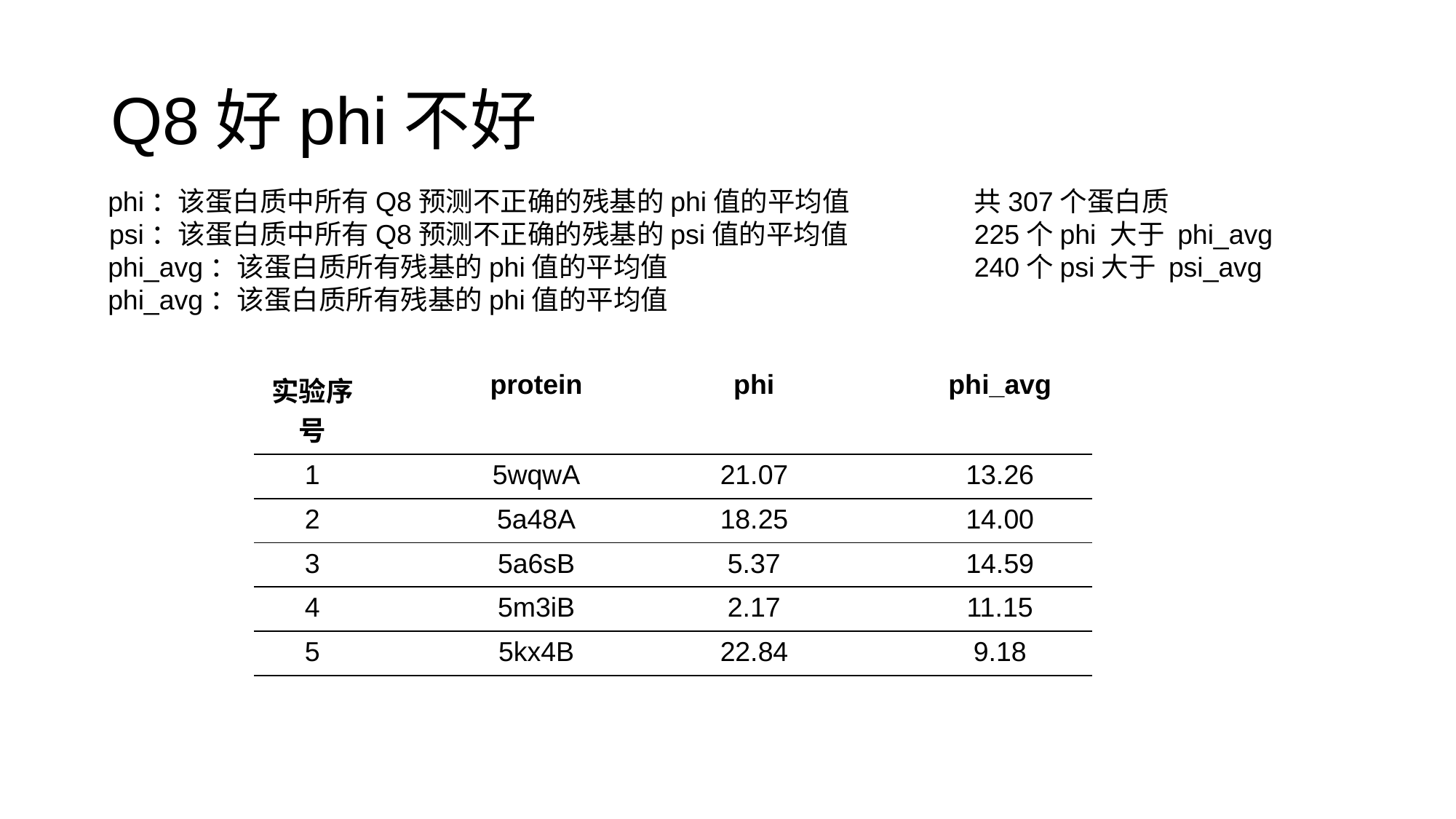

# Q8好phi不好
phi：该蛋白质中所有Q8预测不正确的残基的phi值的平均值
psi：该蛋白质中所有Q8预测不正确的残基的psi值的平均值
phi_avg：该蛋白质所有残基的phi值的平均值
phi_avg：该蛋白质所有残基的phi值的平均值
共307个蛋白质
225个phi 大于 phi_avg
240个psi大于 psi_avg
| 实验序号 | protein | phi |  | phi\_avg |
| --- | --- | --- | --- | --- |
| 1 | 5wqwA | 21.07 |  | 13.26 |
| 2 | 5a48A | 18.25 |  | 14.00 |
| 3 | 5a6sB | 5.37 |  | 14.59 |
| 4 | 5m3iB | 2.17 |  | 11.15 |
| 5 | 5kx4B | 22.84 |  | 9.18 |